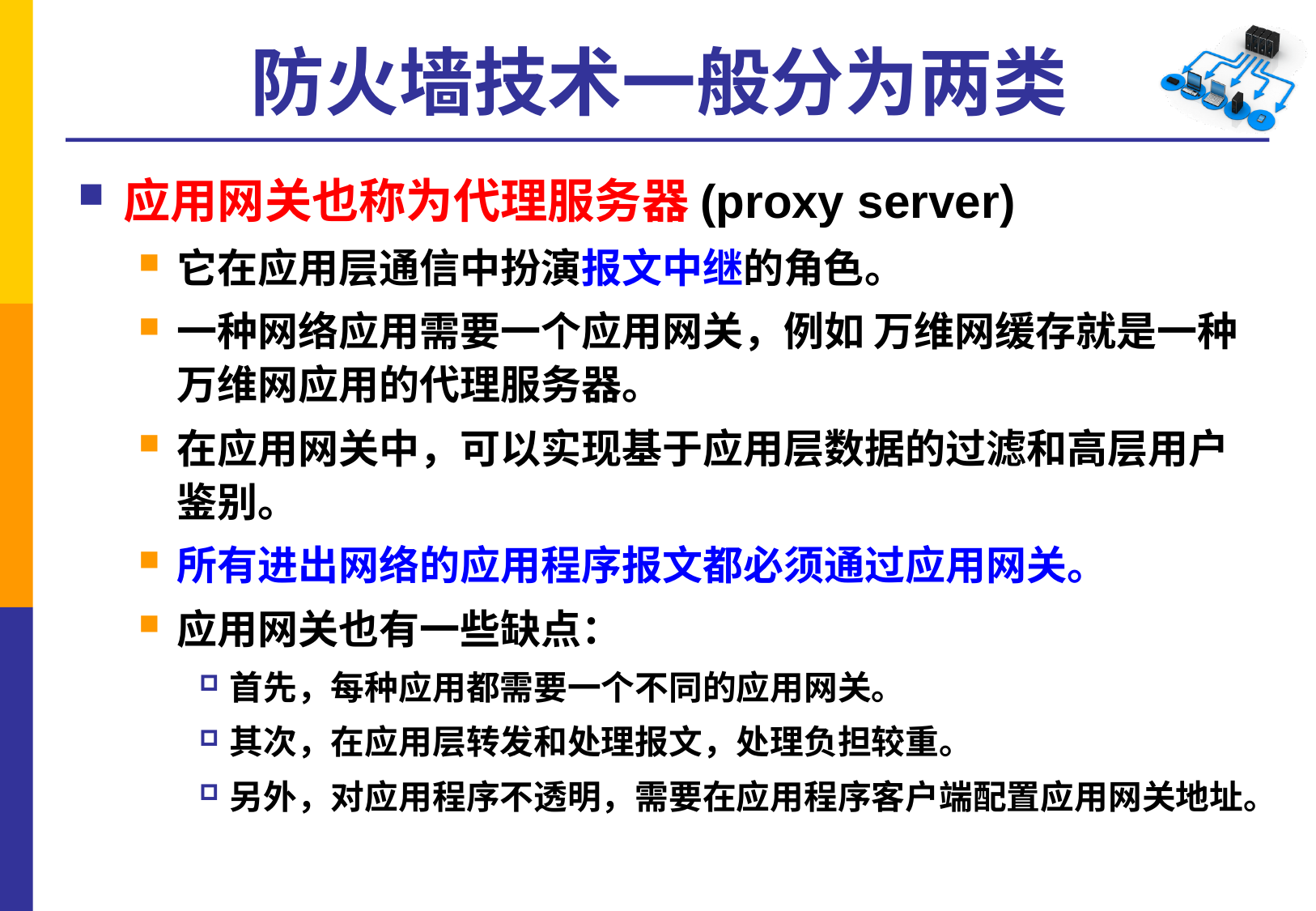

# 防火墙技术一般分为两类
应用网关也称为代理服务器(proxy server)
它在应用层通信中扮演报文中继的角色。
一种网络应用需要一个应用网关，例如 万维网缓存就是一种万维网应用的代理服务器。
在应用网关中，可以实现基于应用层数据的过滤和高层用户鉴别。
所有进出网络的应用程序报文都必须通过应用网关。
应用网关也有一些缺点：
首先，每种应用都需要一个不同的应用网关。
其次，在应用层转发和处理报文，处理负担较重。
另外，对应用程序不透明，需要在应用程序客户端配置应用网关地址。